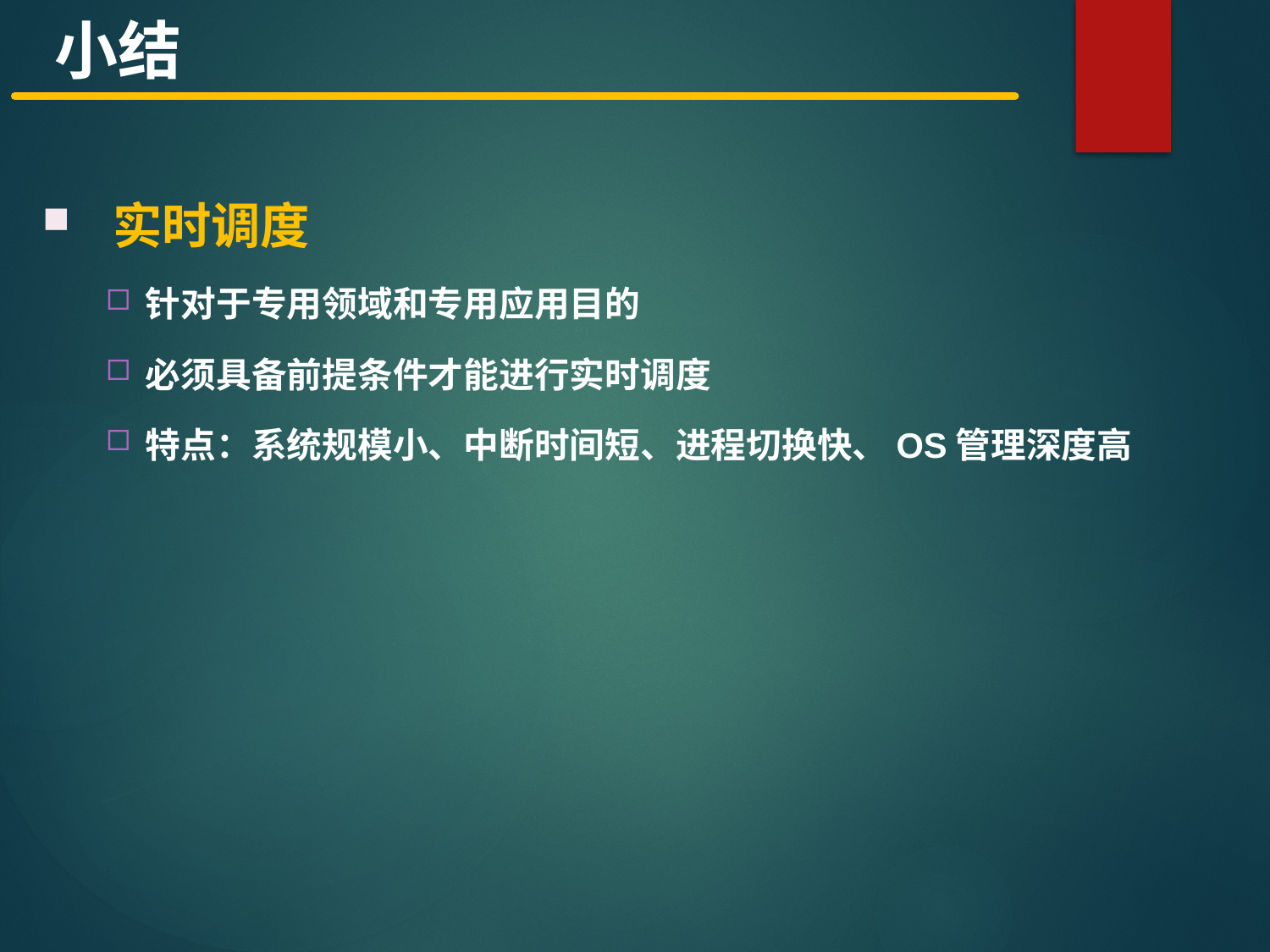

小结
 实时调度
针对于专用领域和专用应用目的
必须具备前提条件才能进行实时调度
特点：系统规模小、中断时间短、进程切换快、OS管理深度高